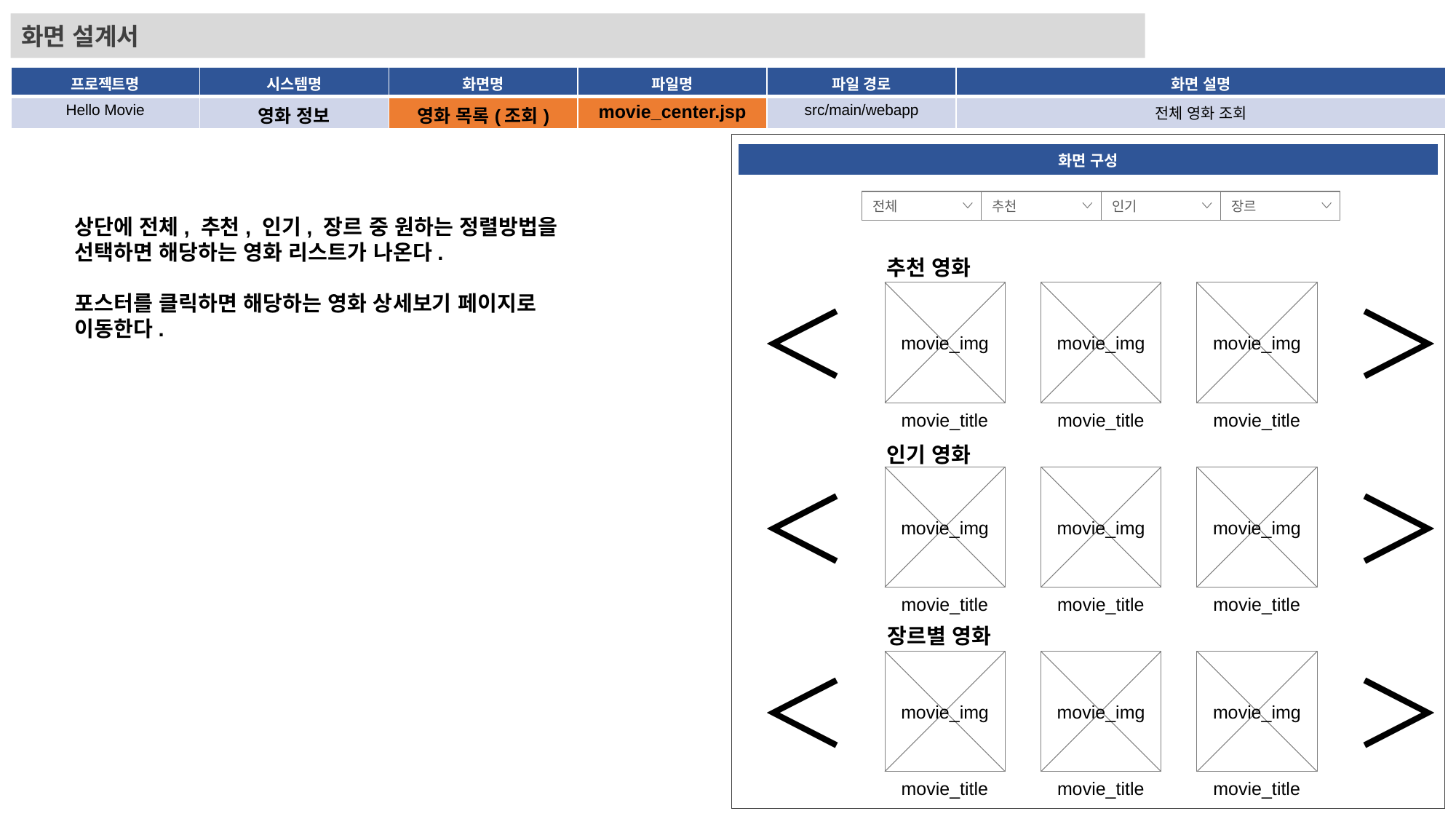

화면 설계서
| 프로젝트명 | 시스템명 | 화면명 | 파일명 | 파일 경로 | 화면 설명 |
| --- | --- | --- | --- | --- | --- |
| Hello Movie | 영화 정보 | 영화 목록(조회) | movie\_center.jsp | src/main/webapp | 전체 영화 조회 |

| 화면 구성 |
| --- |
전체

추천

인기

장르

상단에 전체, 추천, 인기, 장르 중 원하는 정렬방법을 선택하면 해당하는 영화 리스트가 나온다.

포스터를 클릭하면 해당하는 영화 상세보기 페이지로 이동한다.
추천 영화

＜
＞
movie_img
movie_img
movie_img
movie_title
movie_title
movie_title
인기 영화

＜
＞
movie_img
movie_img
movie_img
movie_title
movie_title
movie_title
장르별 영화

＜
＞
movie_img
movie_img
movie_img
movie_title
movie_title
movie_title